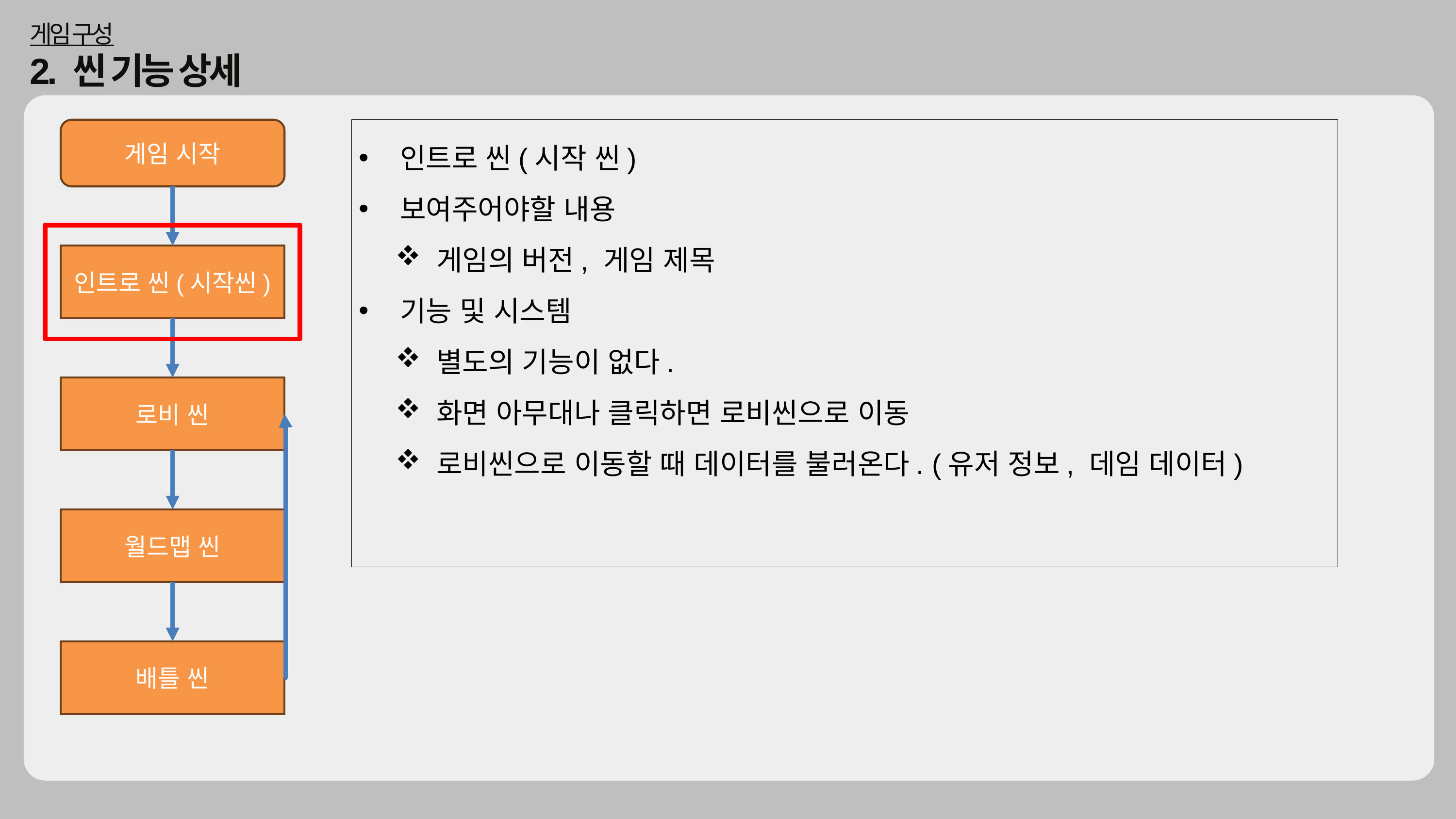

게임 구성
2. 씬 기능 상세

게임 시작
인트로 씬(시작씬)
로비 씬
월드맵 씬
배틀 씬
인트로 씬(시작 씬)
보여주어야할 내용
게임의 버전, 게임 제목
기능 및 시스템
별도의 기능이 없다.
화면 아무대나 클릭하면 로비씬으로 이동
로비씬으로 이동할 때 데이터를 불러온다. (유저 정보, 데임 데이터)